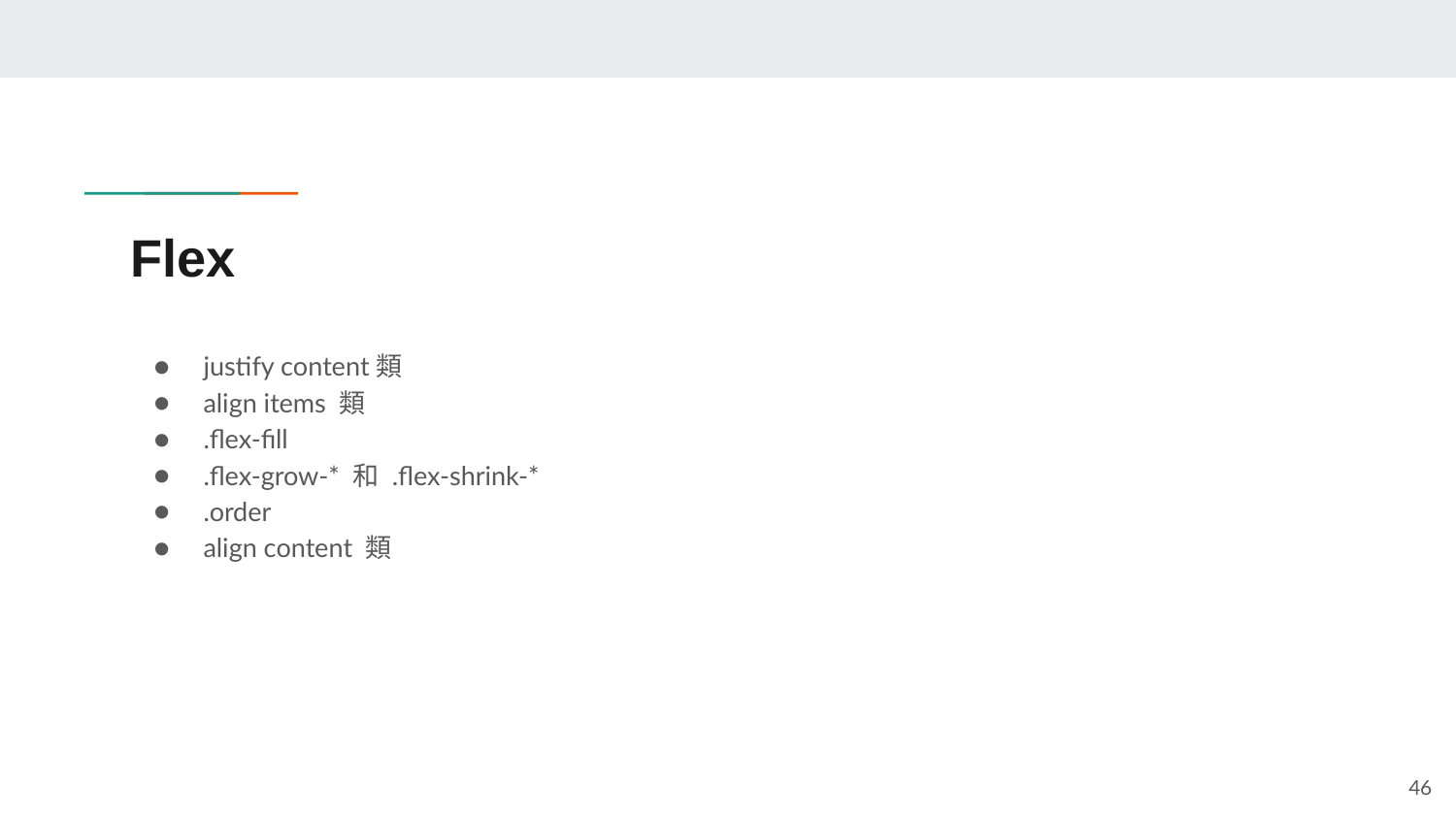

# Flex
justify content類
align items 類
.flex-fill
.flex-grow-* 和 .flex-shrink-*
.order
align content 類
46